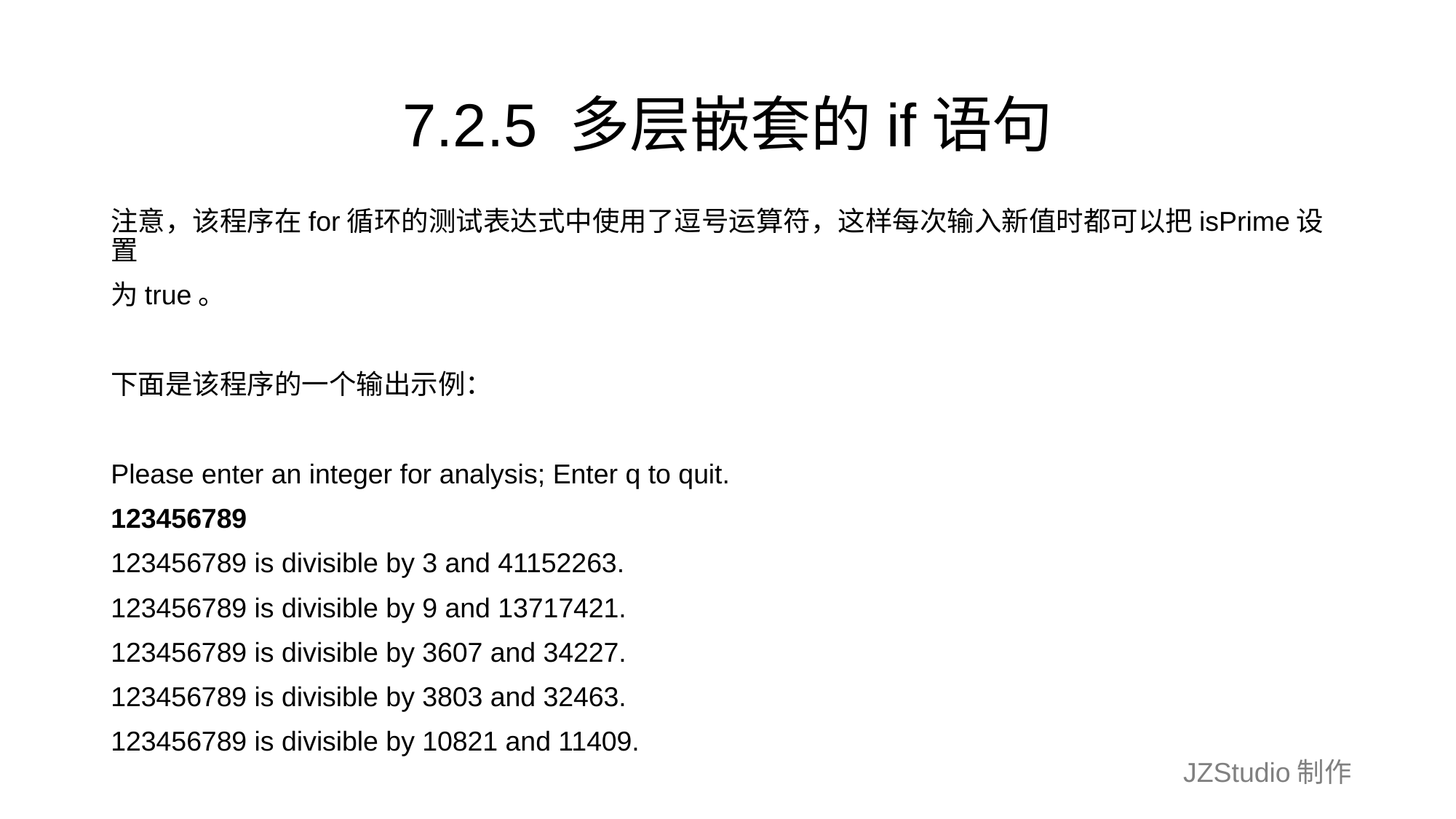

# 7.2.5 多层嵌套的if语句
注意，该程序在for循环的测试表达式中使用了逗号运算符，这样每次输入新值时都可以把isPrime设置
为true。

下面是该程序的一个输出示例：

Please enter an integer for analysis; Enter q to quit.
123456789
123456789 is divisible by 3 and 41152263.
123456789 is divisible by 9 and 13717421.
123456789 is divisible by 3607 and 34227.
123456789 is divisible by 3803 and 32463.
123456789 is divisible by 10821 and 11409.